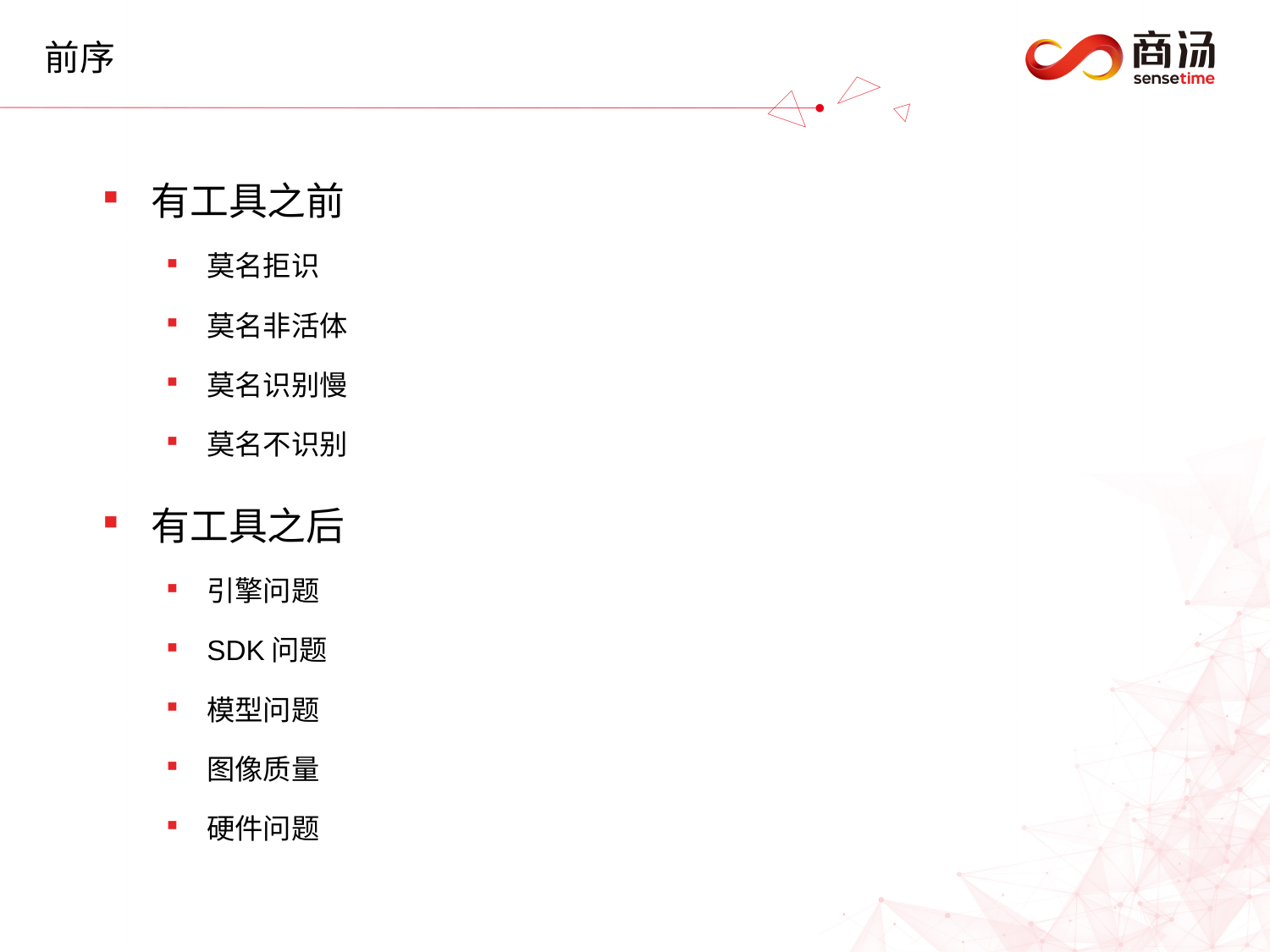

前序
有工具之前
莫名拒识
莫名非活体
莫名识别慢
莫名不识别
有工具之后
引擎问题
SDK问题
模型问题
图像质量
硬件问题
4